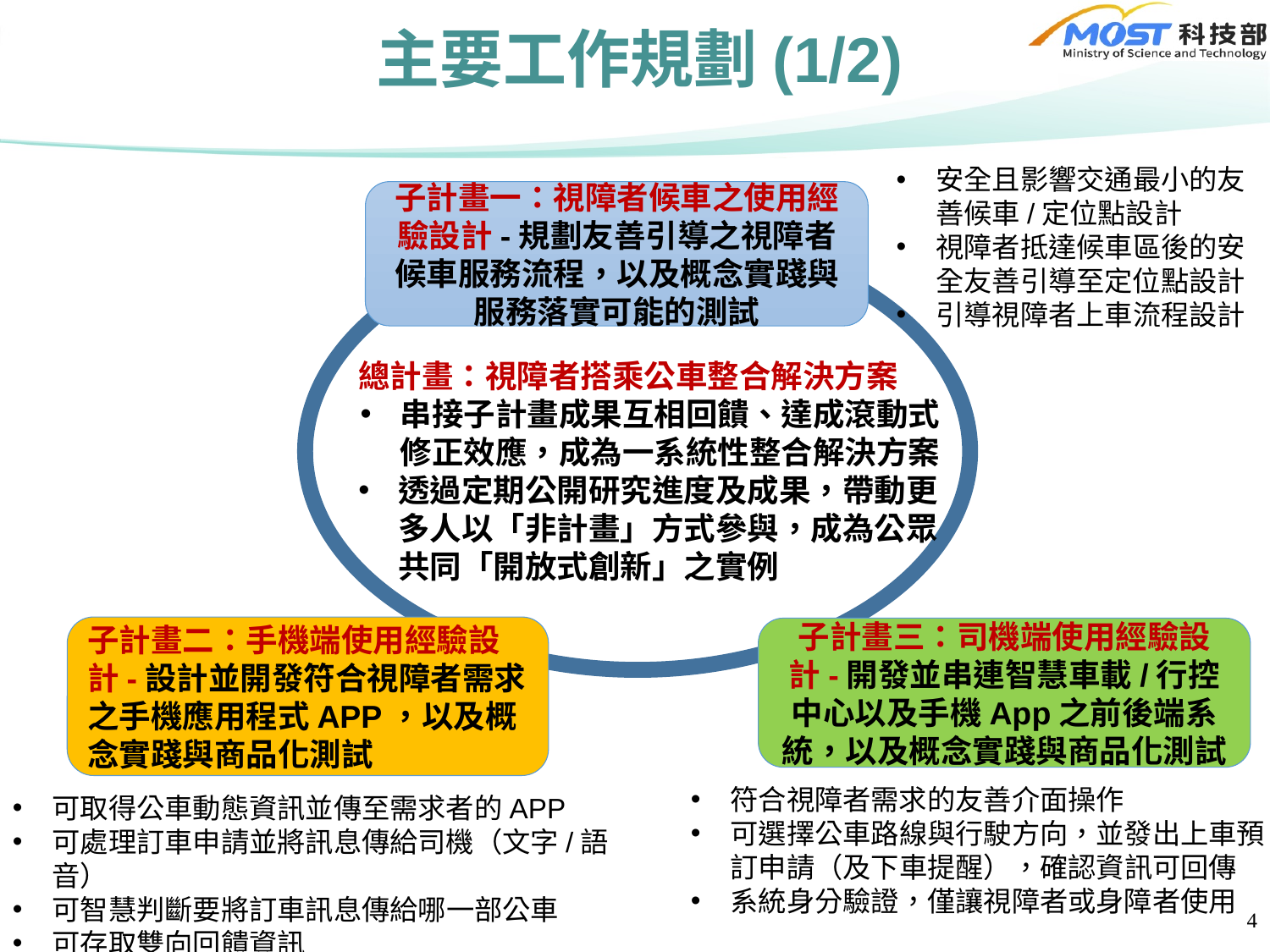

# 主要工作規劃(1/2)
安全且影響交通最小的友善候車/定位點設計
視障者抵達候車區後的安全友善引導至定位點設計
引導視障者上車流程設計

子計畫一：視障者候車之使用經驗設計-規劃友善引導之視障者候車服務流程，以及概念實踐與服務落實可能的測試

總計畫：視障者搭乘公車整合解決方案
串接子計畫成果互相回饋、達成滾動式修正效應，成為一系統性整合解決方案
透過定期公開研究進度及成果，帶動更多人以「非計畫」方式參與，成為公眾共同「開放式創新」之實例

子計畫二：手機端使用經驗設計-設計並開發符合視障者需求之手機應用程式APP，以及概念實踐與商品化測試

子計畫三：司機端使用經驗設計-開發並串連智慧車載/行控中心以及手機App之前後端系統，以及概念實踐與商品化測試

符合視障者需求的友善介面操作
可選擇公車路線與行駛方向，並發出上車預訂申請（及下車提醒），確認資訊可回傳
系統身分驗證，僅讓視障者或身障者使用
可取得公車動態資訊並傳至需求者的APP
可處理訂車申請並將訊息傳給司機（文字/語音）
可智慧判斷要將訂車訊息傳給哪一部公車
可存取雙向回饋資訊
4